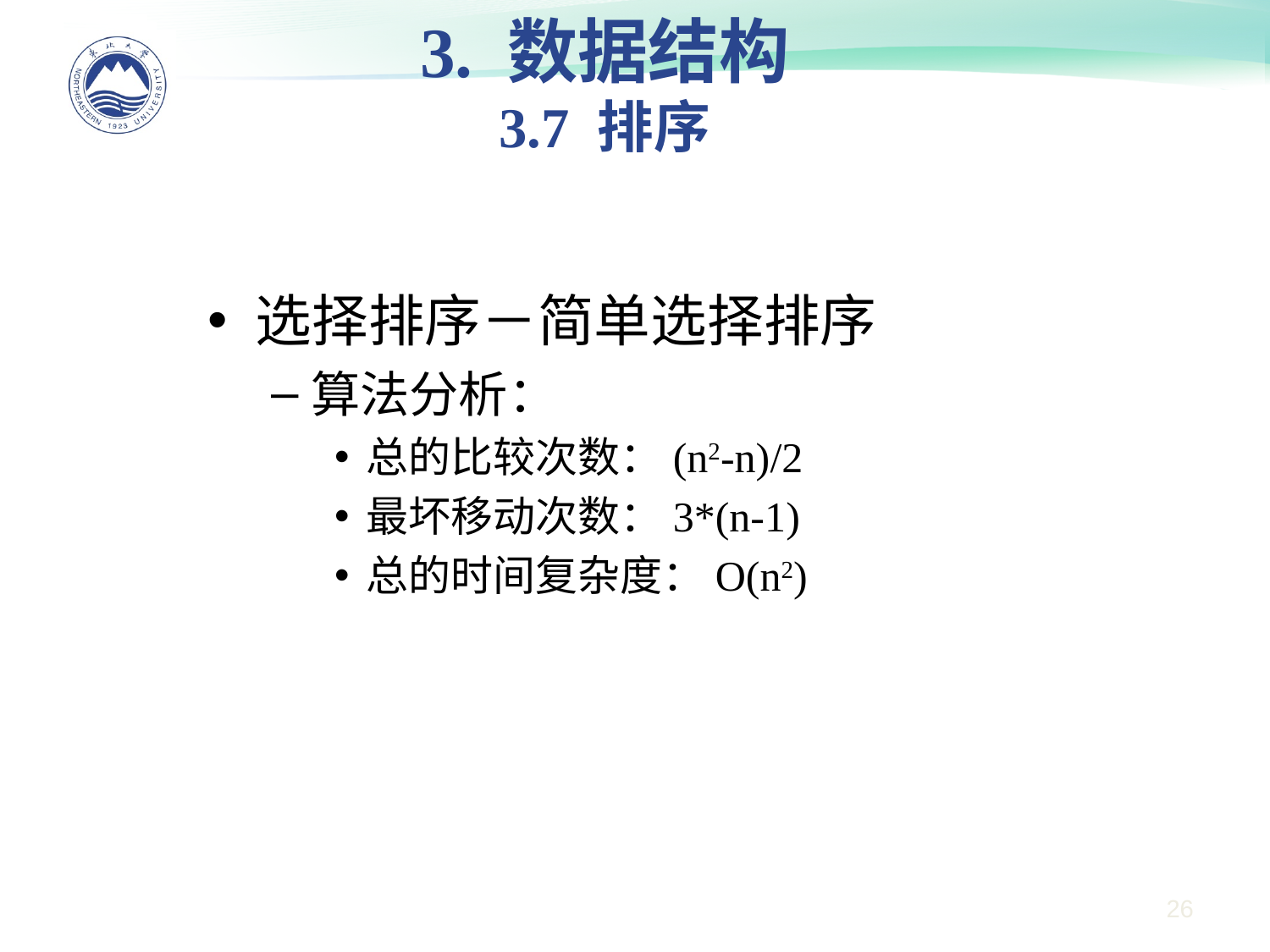

3. 数据结构
3.7 排序
选择排序－简单选择排序
算法分析：
总的比较次数：(n2-n)/2
最坏移动次数：3*(n-1)
总的时间复杂度：O(n2)

26